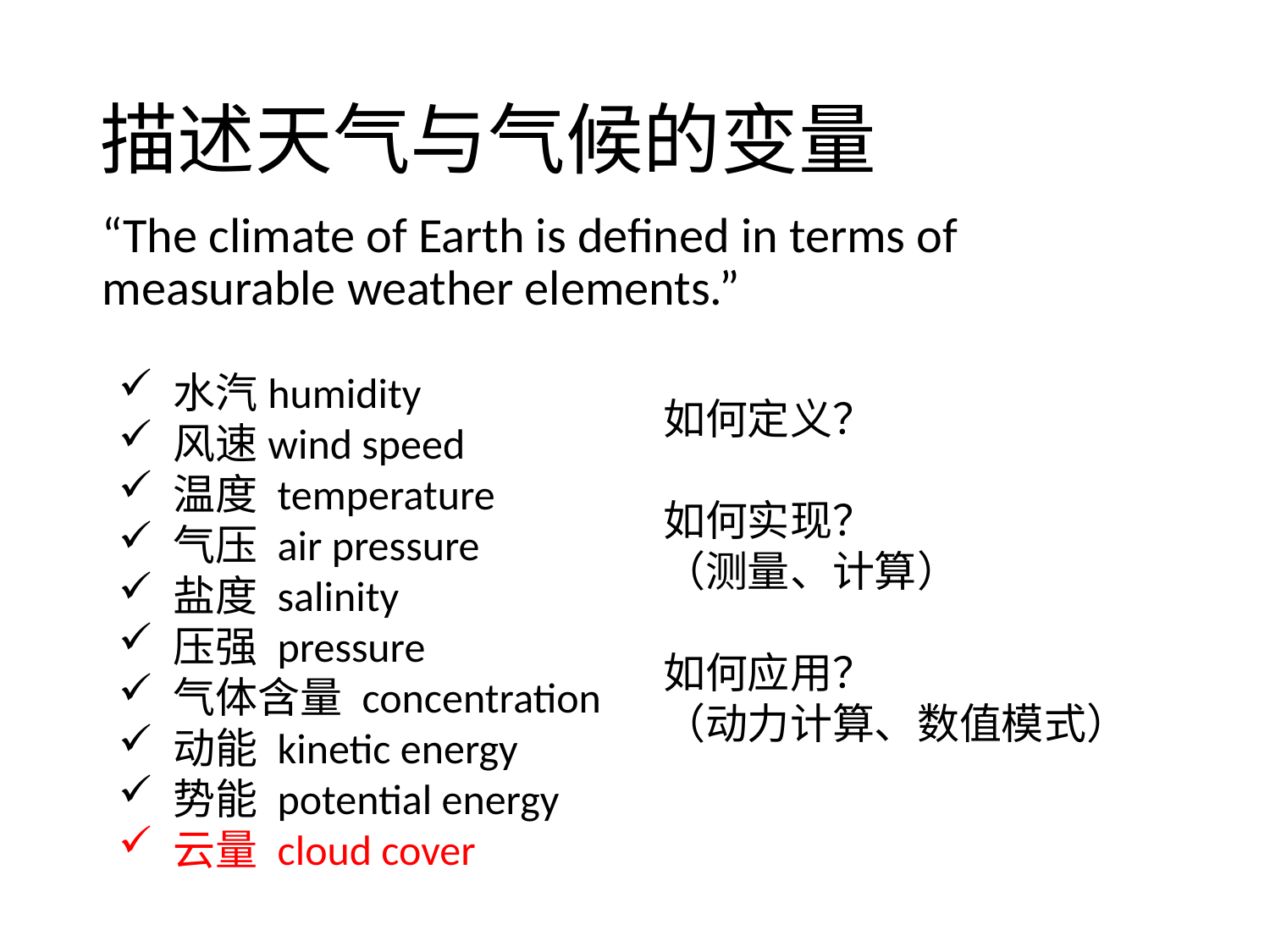

# 描述天气与气候的变量
“The climate of Earth is defined in terms of measurable weather elements.”
 水汽humidity
 风速wind speed
 温度 temperature
 气压 air pressure
 盐度 salinity
 压强 pressure
 气体含量 concentration
 动能 kinetic energy
 势能 potential energy
 云量 cloud cover
如何定义？

如何实现？
（测量、计算）

如何应用？
（动力计算、数值模式）